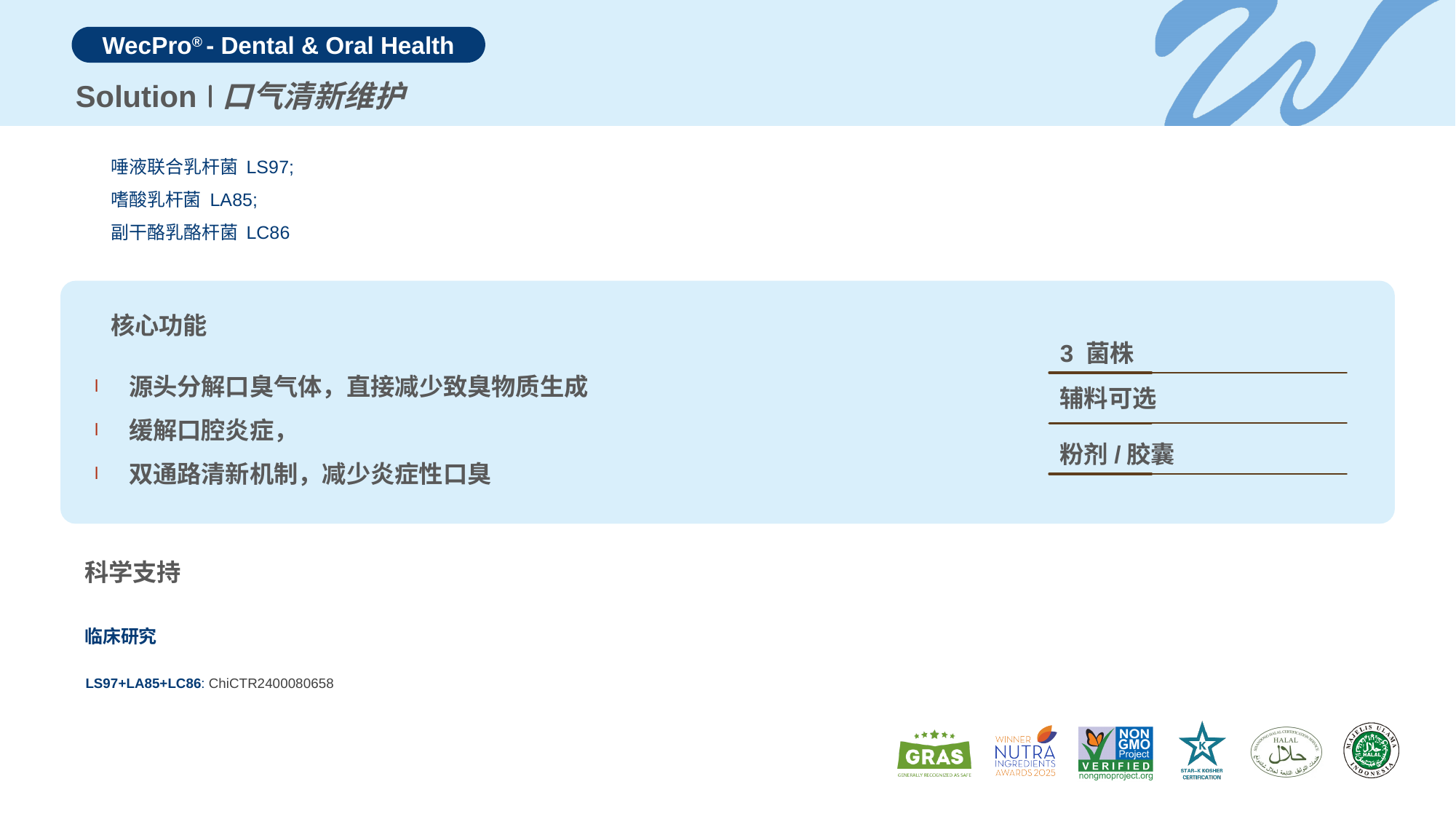

Solution
口气清新维护
唾液联合乳杆菌 LS97;
嗜酸乳杆菌 LA85;
副干酪乳酪杆菌 LC86

核心功能
3 菌株
源头分解口臭气体，直接减少致臭物质生成
缓解口腔炎症，
双通路清新机制，减少炎症性口臭
辅料可选
粉剂/胶囊
科学支持
临床研究
|  | LS97+LA85+LC86: ChiCTR2400080658 |
| --- | --- |